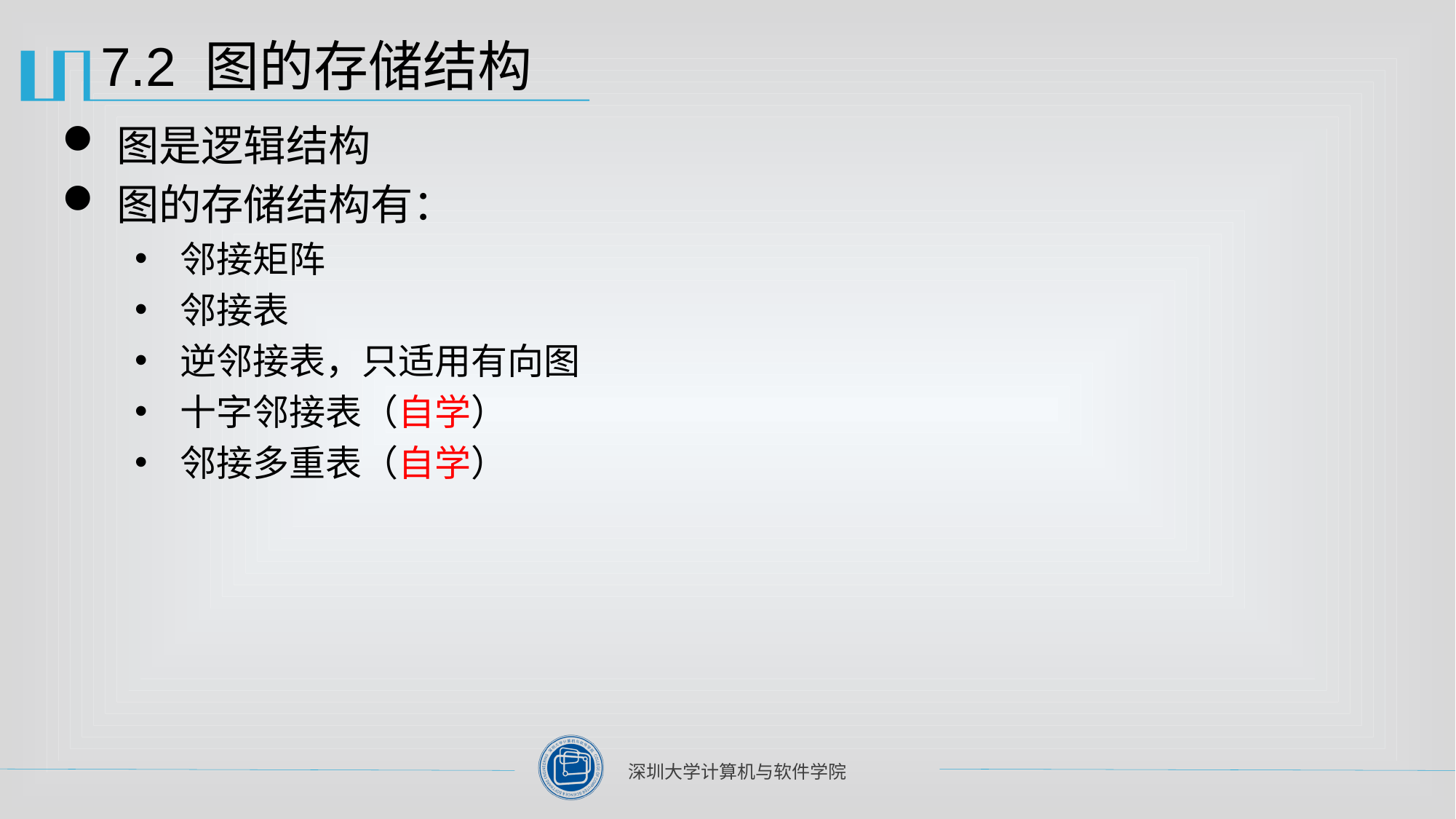

# 7.2 图的存储结构
图是逻辑结构
图的存储结构有：
邻接矩阵
邻接表
逆邻接表，只适用有向图
十字邻接表（自学）
邻接多重表（自学）

30